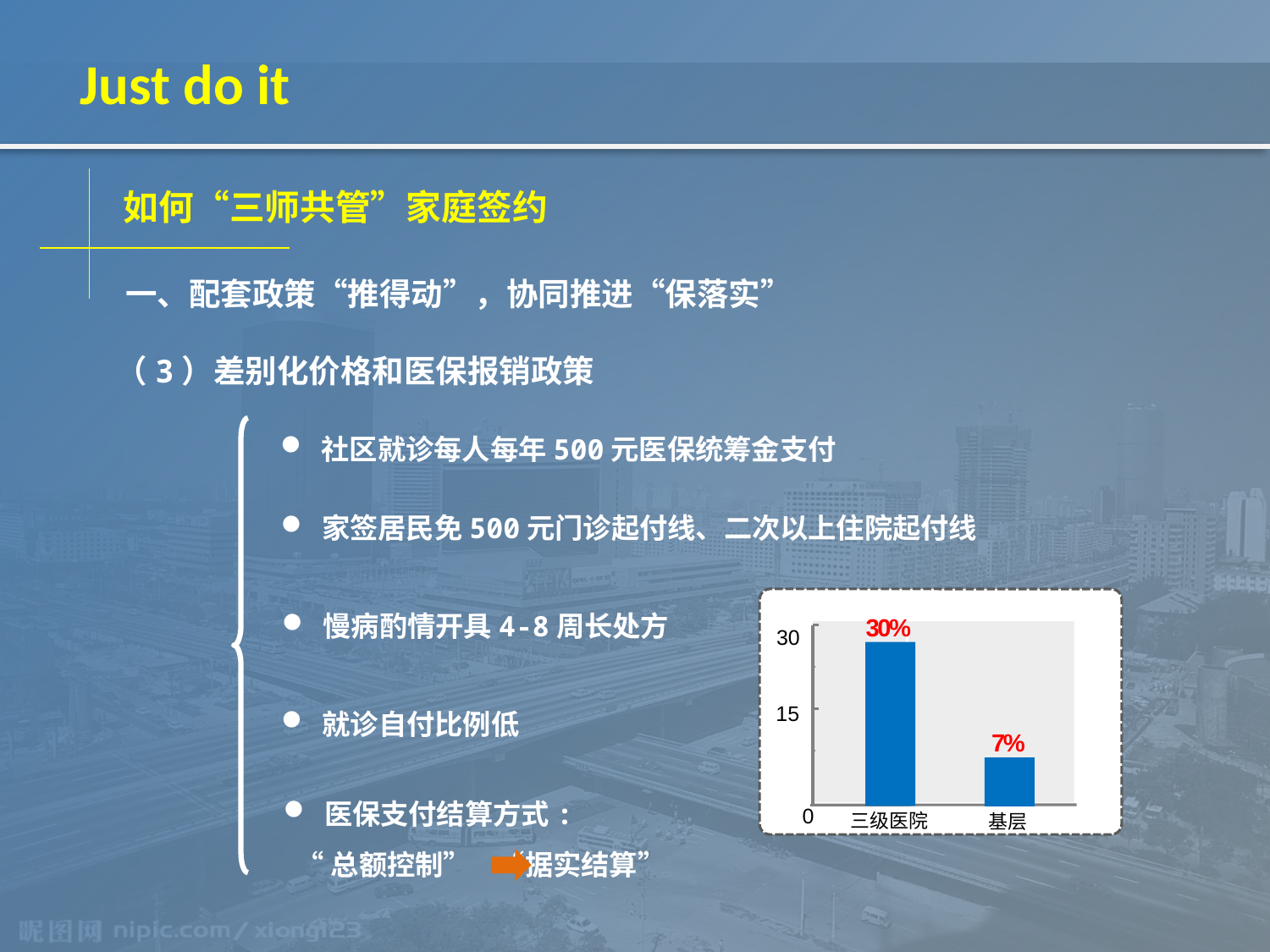

# Just do it
如何“三师共管”家庭签约
一、配套政策“推得动”，协同推进“保落实”
（3）差别化价格和医保报销政策
 社区就诊每人每年500元医保统筹金支付

 家签居民免500元门诊起付线、二次以上住院起付线

30

15

0
 慢病酌情开具4-8周长处方
30%

 就诊自付比例低
7%

 医保支付结算方式:
  “总额控制”    “据实结算”
三级医院
基层